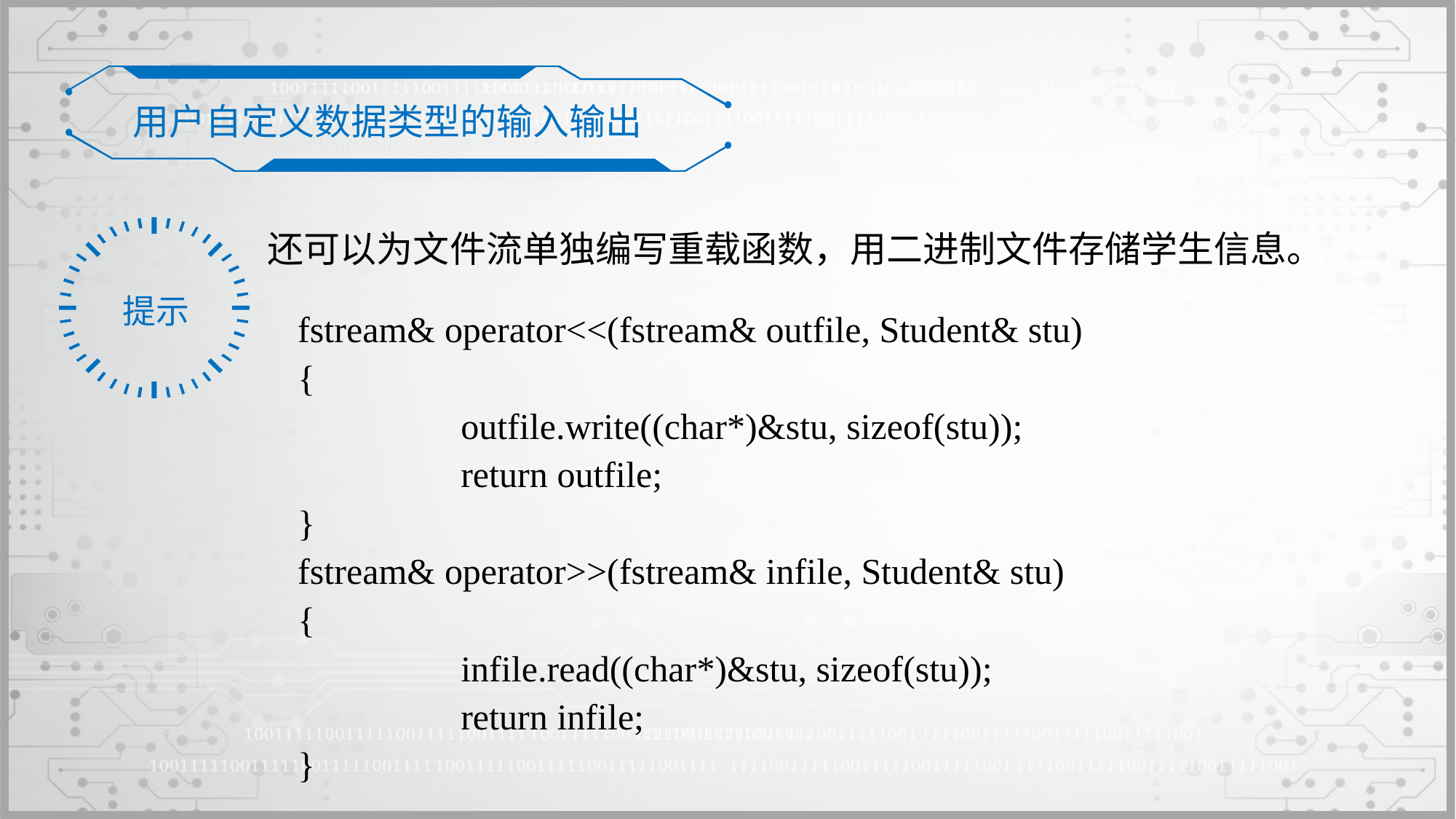

用户自定义数据类型的输入输出
还可以为文件流单独编写重载函数，用二进制文件存储学生信息。

提示
fstream& operator<<(fstream& outfile, Student& stu)
{
		outfile.write((char*)&stu, sizeof(stu));
		return outfile;
}
fstream& operator>>(fstream& infile, Student& stu)
{
		infile.read((char*)&stu, sizeof(stu));
		return infile;
}